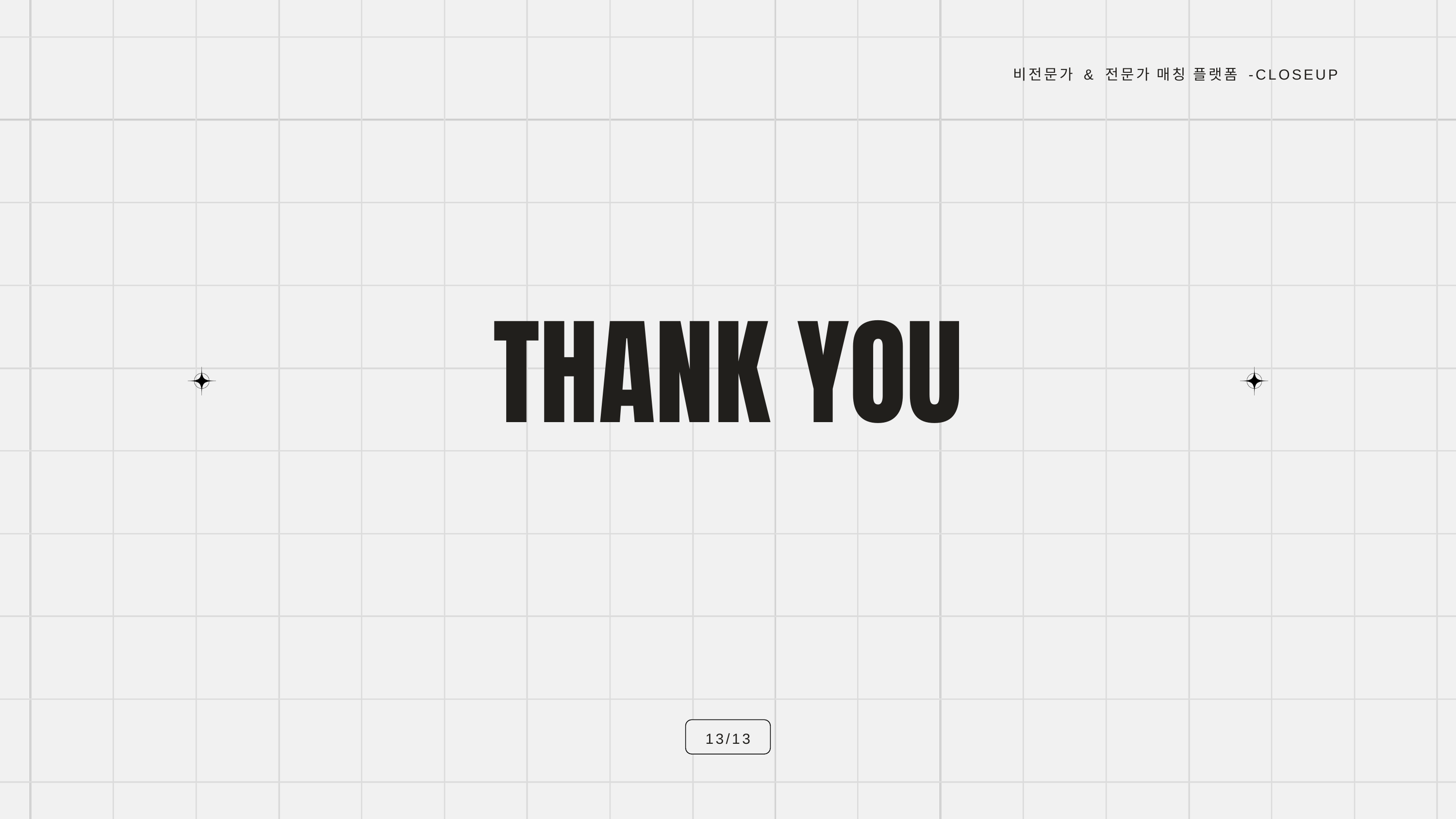

비전문가 & 전문가 매칭 플랫폼 -CLOSEUP
THANK YOU

13/13